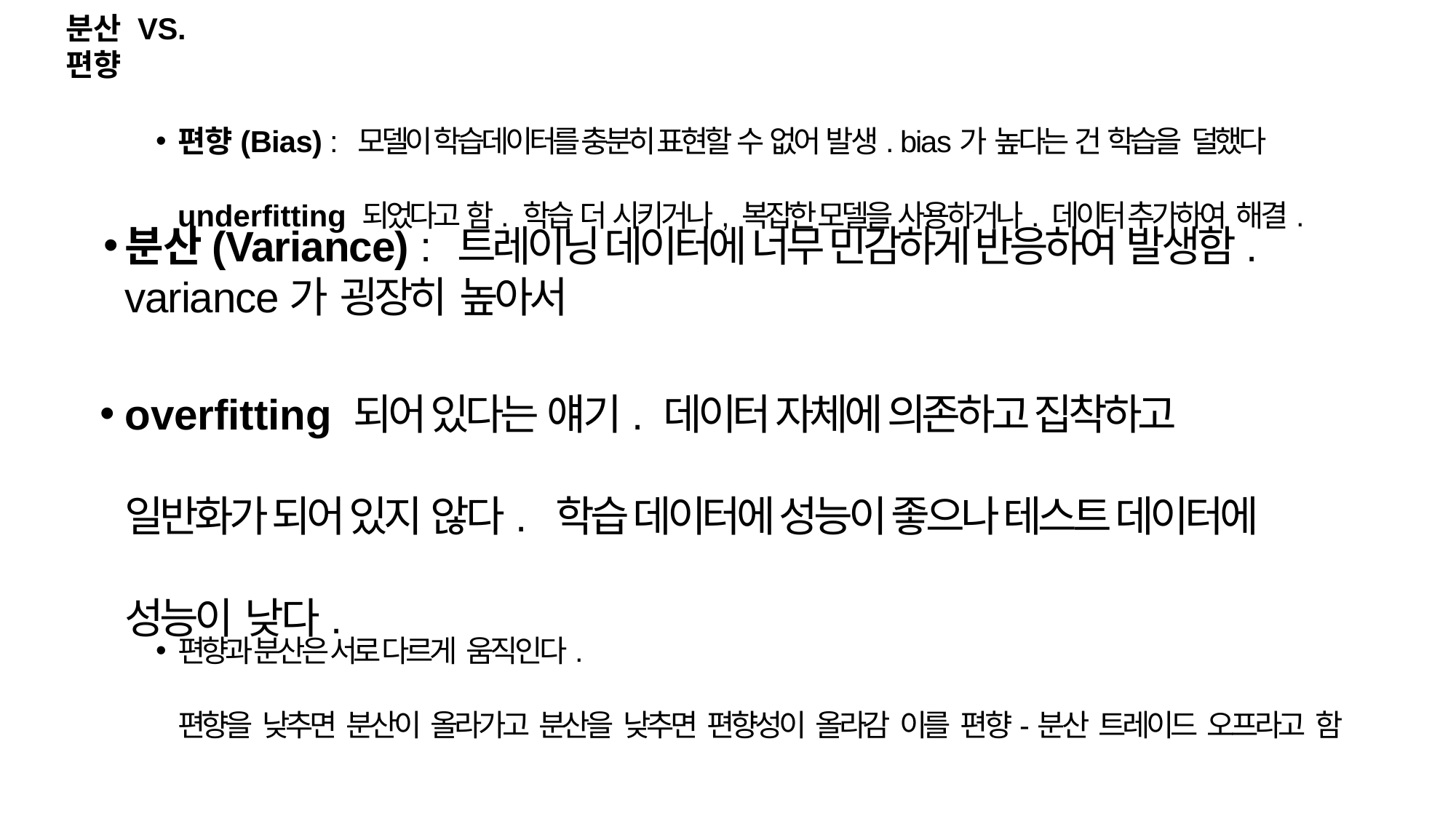

# 분산 VS. 편향
편향(Bias) : 모델이 학습데이터를 충분히 표현할 수 없어 발생. bias가 높다는 건 학습을 덜했다

underfitting 되었다고 함. 학습 더 시키거나, 복잡한 모델을 사용하거나. 데이터 추가하여 해결.
분산(Variance) : 트레이닝 데이터에 너무 민감하게 반응하여 발생함. variance가 굉장히 높아서
overfitting 되어 있다는 얘기. 데이터 자체에 의존하고 집착하고 일반화가 되어 있지 않다.  학습 데이터에 성능이 좋으나 테스트 데이터에 성능이 낮다.
편향과 분산은 서로 다르게 움직인다.

편향을 낮추면 분산이 올라가고 분산을 낮추면 편향성이 올라감 이를 편향-분산 트레이드 오프라고 함